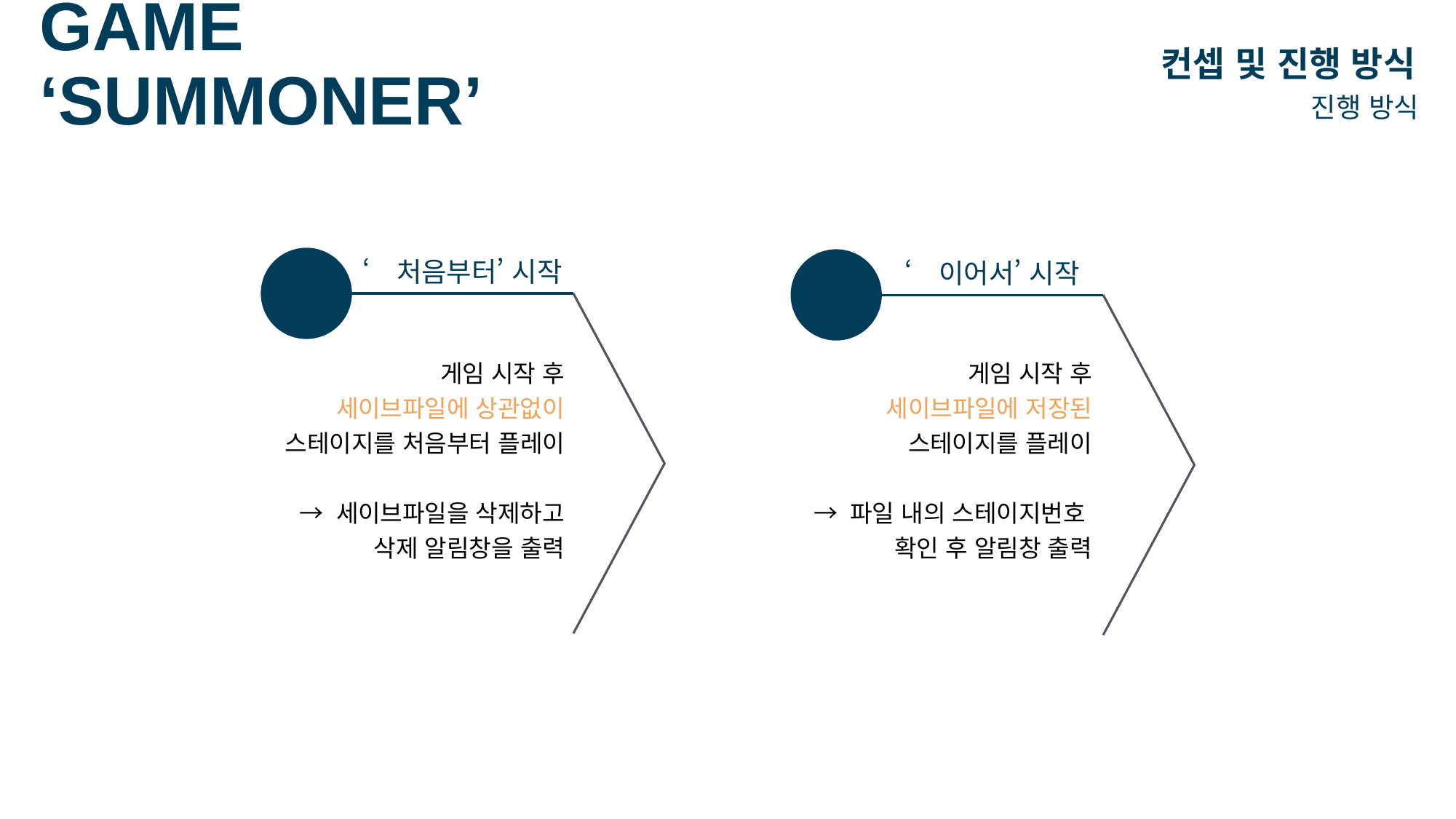

# GAME ‘SUMMONER’
컨셉 및 진행 방식
진행 방식

‘처음부터’ 시작

게임 시작 후
세이브파일에 상관없이
스테이지를 처음부터 플레이

→ 세이브파일을 삭제하고
삭제 알림창을 출력

‘이어서’ 시작

게임 시작 후
세이브파일에 저장된
스테이지를 플레이

→ 파일 내의 스테이지번호
확인 후 알림창 출력